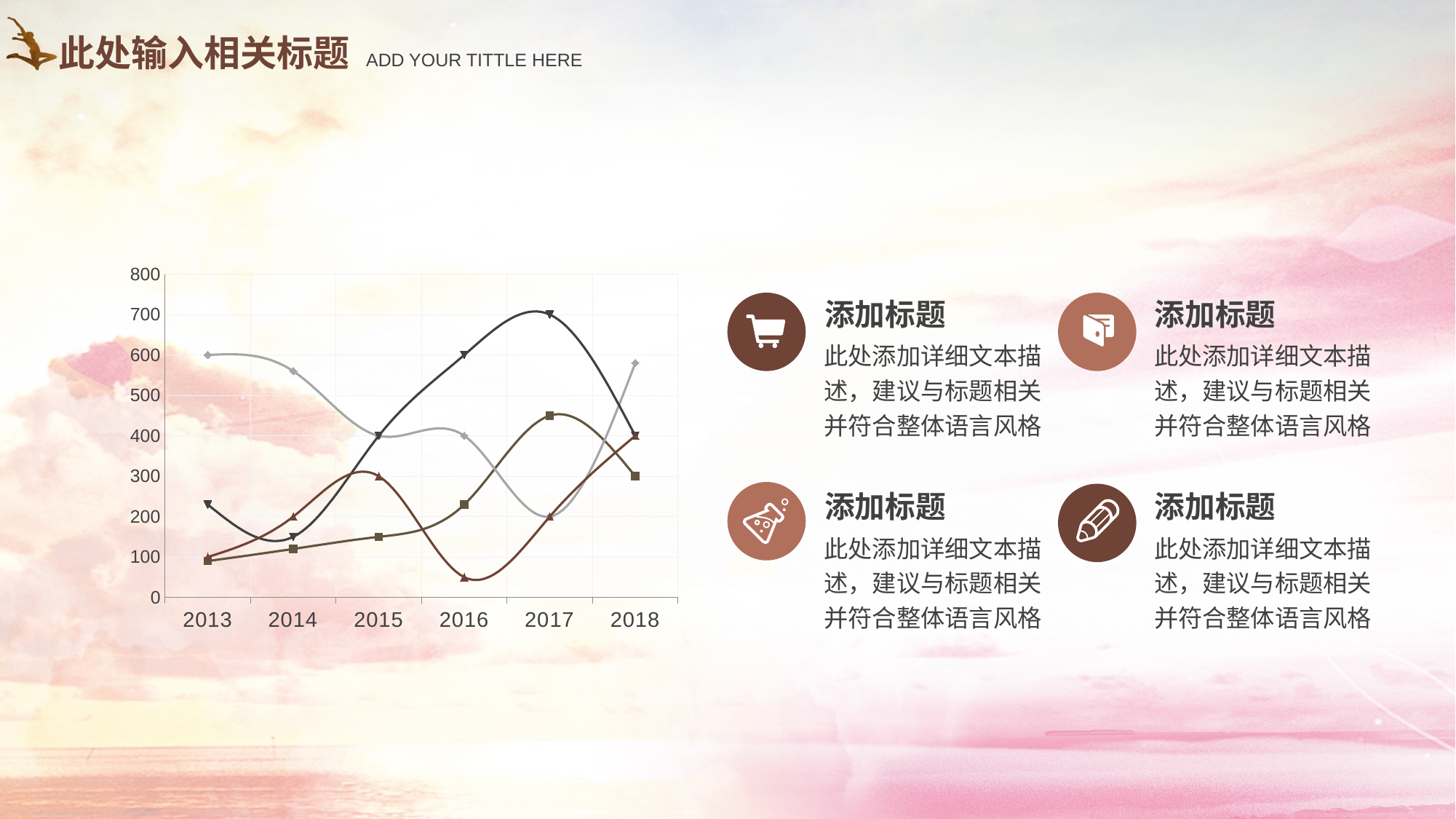

此处输入相关标题
ADD YOUR TITTLE HERE

### Chart

| Category | Communication | Pictures | Research | Quality |
|---|---|---|---|---|
| 2013 | 90.0 | 600.0 | 230.0 | 100.0 |
| 2014 | 120.0 | 560.0 | 150.0 | 200.0 |
| 2015 | 150.0 | 400.0 | 400.0 | 300.0 |
| 2016 | 230.0 | 400.0 | 600.0 | 50.0 |
| 2017 | 450.0 | 200.0 | 700.0 | 200.0 |
| 2018 | 300.0 | 580.0 | 400.0 | 400.0 |
添加标题
添加标题

此处添加详细文本描述，建议与标题相关并符合整体语言风格
此处添加详细文本描述，建议与标题相关并符合整体语言风格
添加标题
添加标题

此处添加详细文本描述，建议与标题相关并符合整体语言风格
此处添加详细文本描述，建议与标题相关并符合整体语言风格